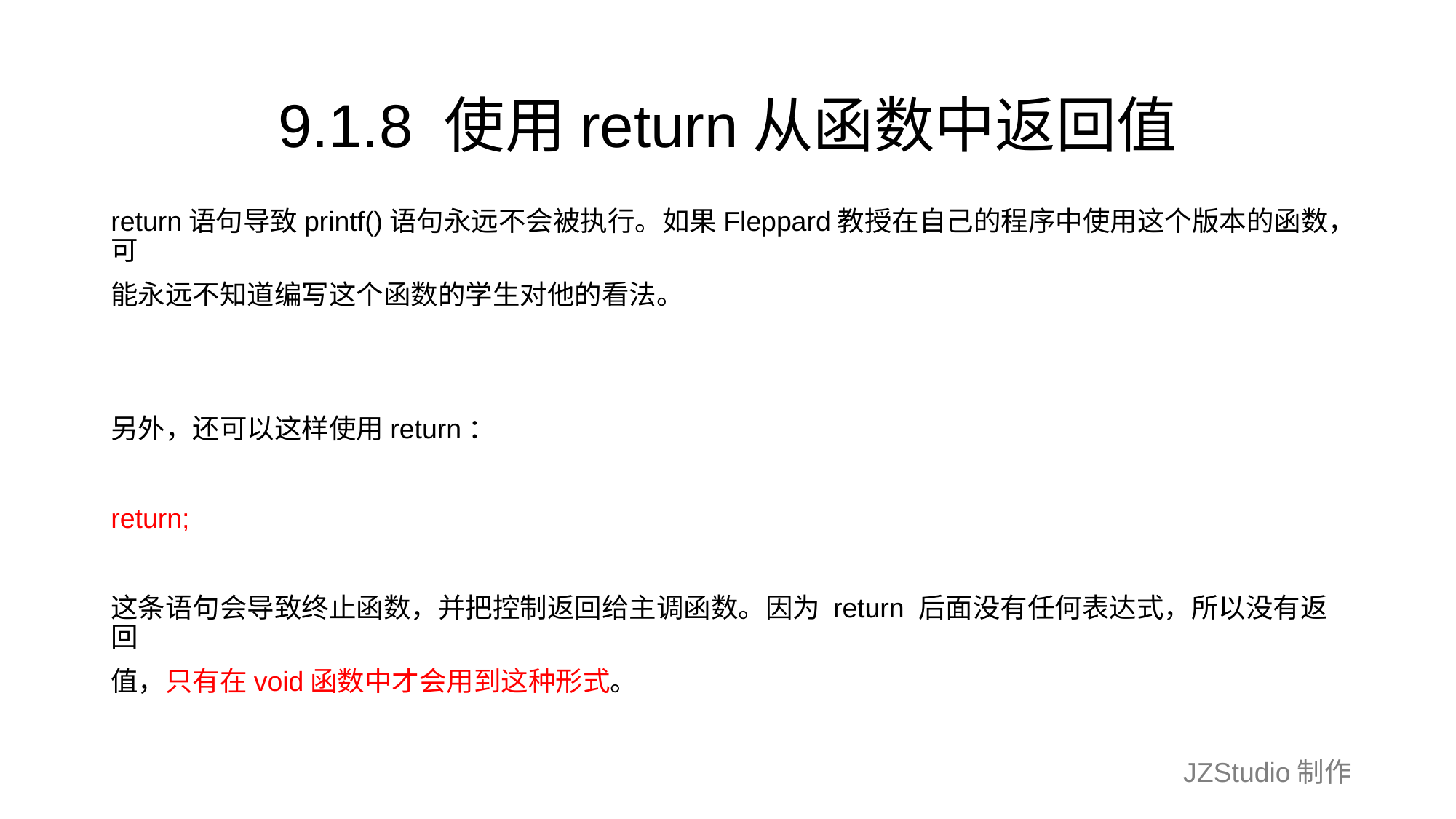

# 9.1.8 使用return从函数中返回值
return语句导致printf()语句永远不会被执行。如果Fleppard教授在自己的程序中使用这个版本的函数，可
能永远不知道编写这个函数的学生对他的看法。

另外，还可以这样使用return：

return;

这条语句会导致终止函数，并把控制返回给主调函数。因为 return 后面没有任何表达式，所以没有返回
值，只有在void函数中才会用到这种形式。